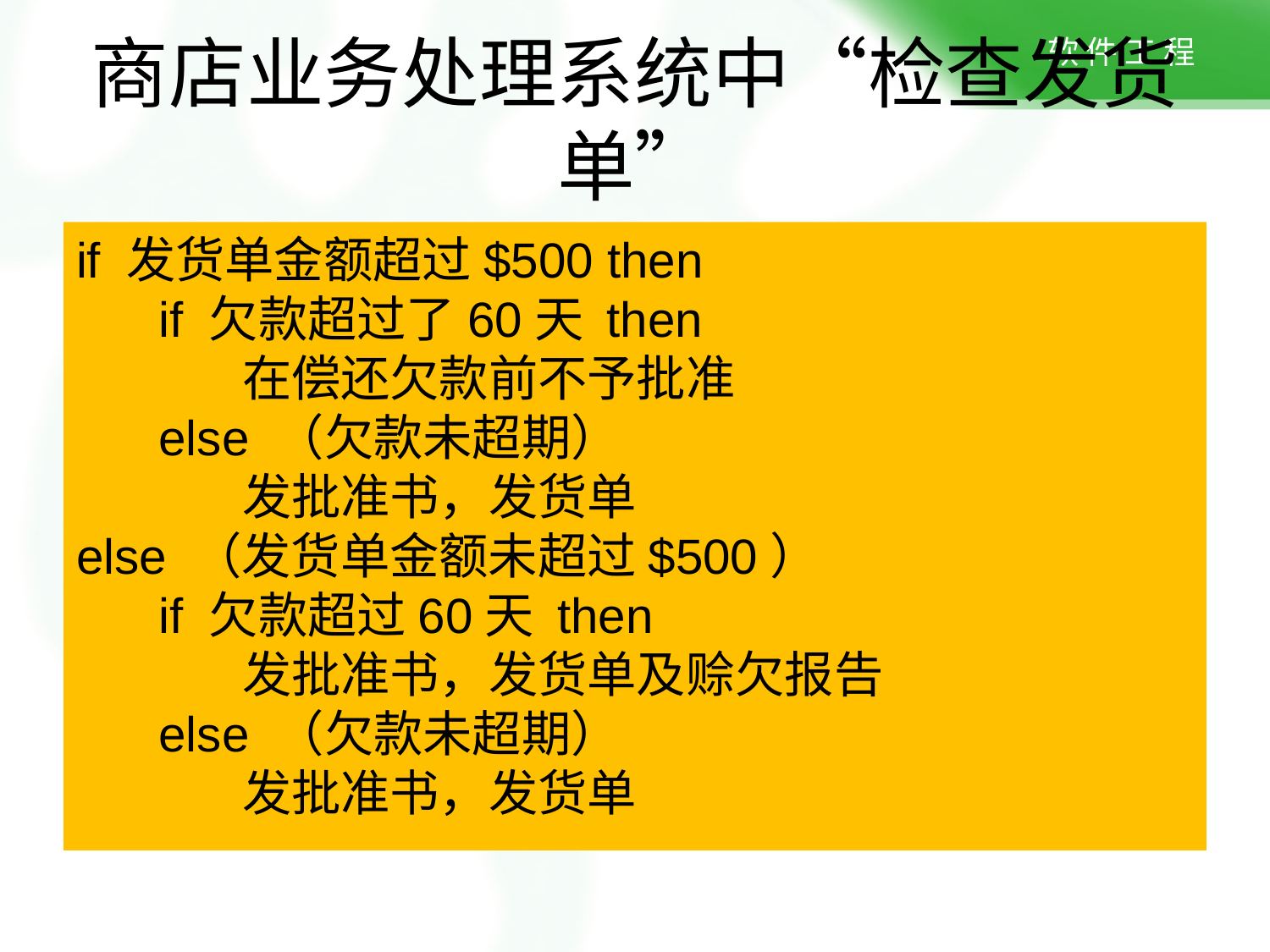

# 商店业务处理系统中“检查发货单”
if 发货单金额超过$500 then
      if 欠款超过了60天 then
              在偿还欠款前不予批准
      else （欠款未超期）
              发批准书，发货单
else （发货单金额未超过$500）
      if 欠款超过60天 then
              发批准书，发货单及赊欠报告
      else （欠款未超期）
              发批准书，发货单